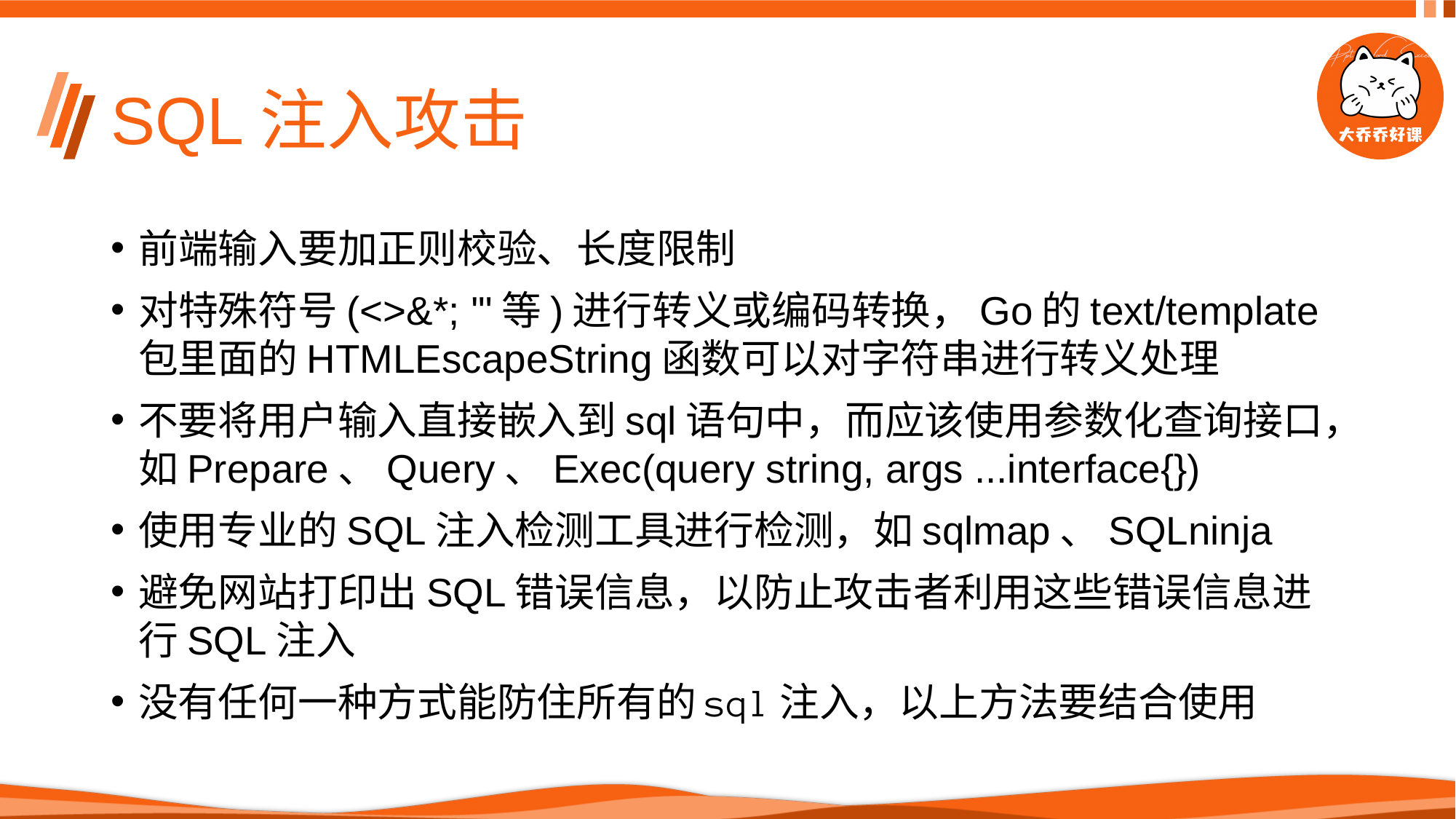

# SQL注入攻击
前端输入要加正则校验、长度限制
对特殊符号(<>&*; '"等)进行转义或编码转换，Go的text/template 包里面的HTMLEscapeString函数可以对字符串进行转义处理
不要将用户输入直接嵌入到sql语句中，而应该使用参数化查询接口，如Prepare、Query、Exec(query string, args ...interface{})
使用专业的SQL注入检测工具进行检测，如sqlmap、SQLninja
避免网站打印出SQL错误信息，以防止攻击者利用这些错误信息进行SQL注入
没有任何一种方式能防住所有的sql注入，以上方法要结合使用